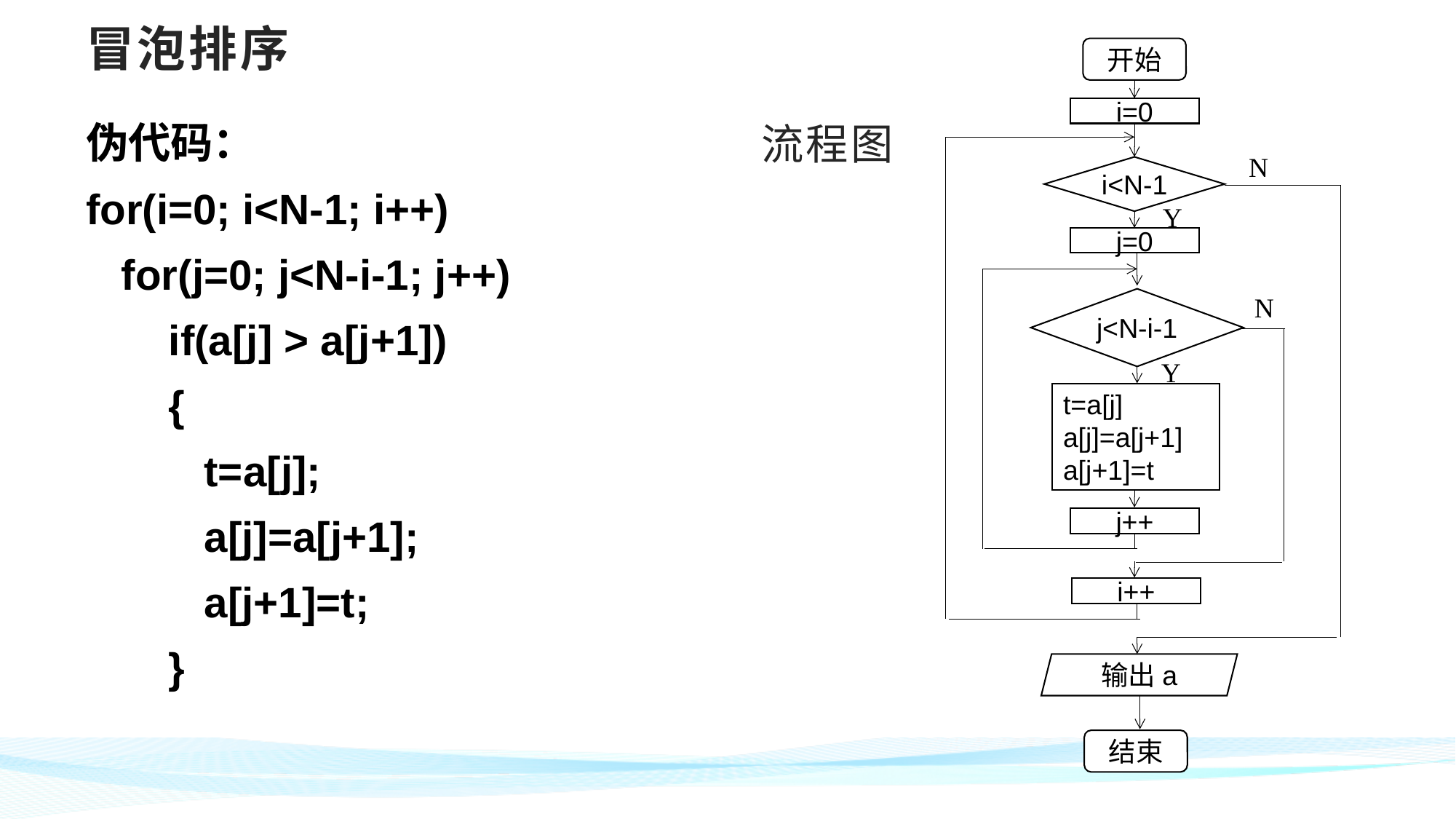

# 冒泡排序
开始
i=0
N
i<N-1
Y
j=0
N
j<N-i-1
Y
t=a[j]
a[j]=a[j+1]
a[j+1]=t
j++
i++
输出a
结束
伪代码：
for(i=0; i<N-1; i++)
   for(j=0; j<N-i-1; j++)
       if(a[j] > a[j+1])
       {
          t=a[j];
          a[j]=a[j+1];
          a[j+1]=t;
       }
流程图
76